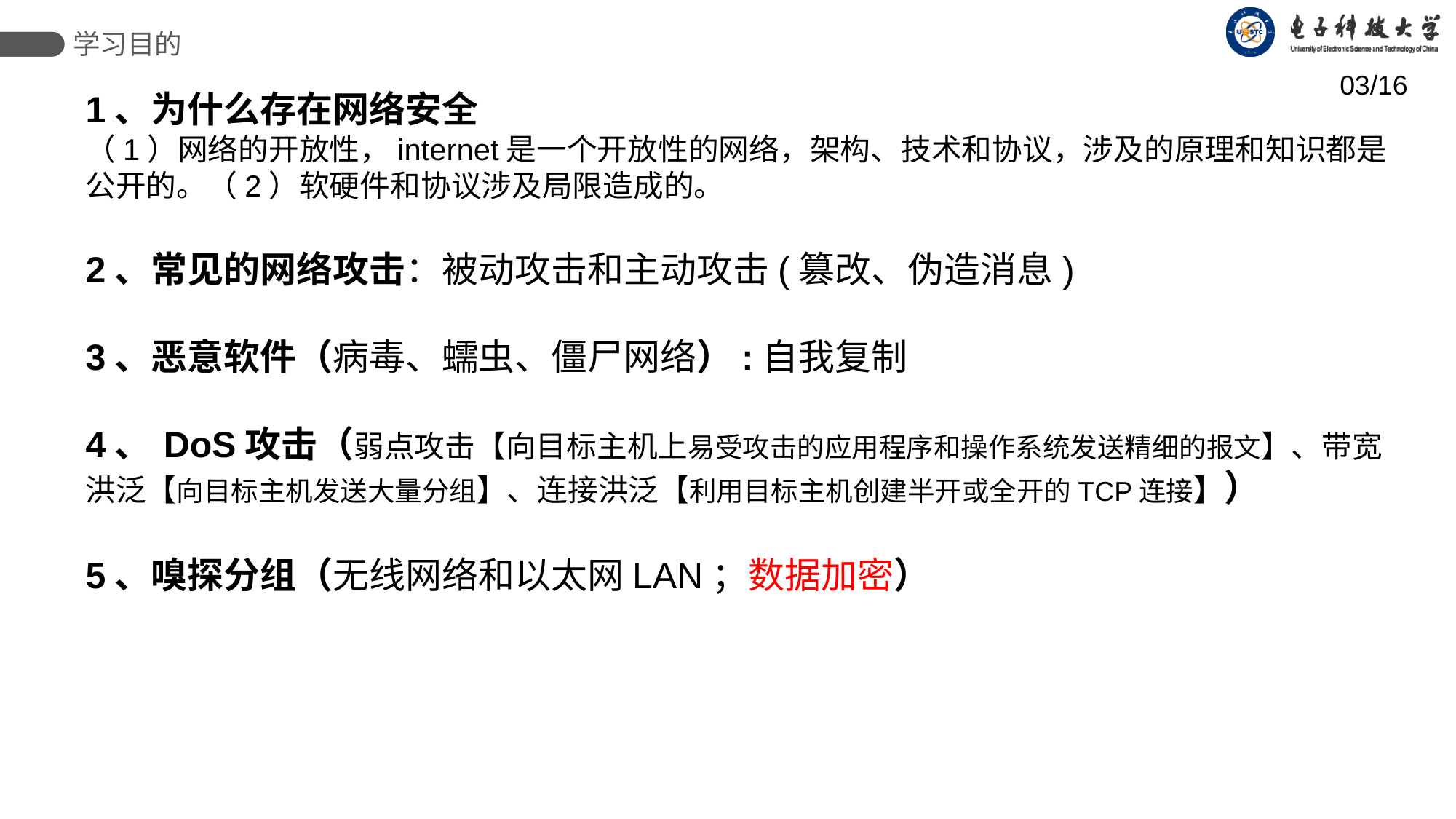

学习目的
03/16
1、为什么存在网络安全
（1）网络的开放性，internet是一个开放性的网络，架构、技术和协议，涉及的原理和知识都是公开的。（2）软硬件和协议涉及局限造成的。

2、常见的网络攻击：被动攻击和主动攻击(篡改、伪造消息)

3、恶意软件（病毒、蠕虫、僵尸网络）:自我复制

4、 DoS攻击（弱点攻击【向目标主机上易受攻击的应用程序和操作系统发送精细的报文】、带宽洪泛【向目标主机发送大量分组】、连接洪泛【利用目标主机创建半开或全开的TCP连接】）

5、嗅探分组（无线网络和以太网LAN；数据加密）